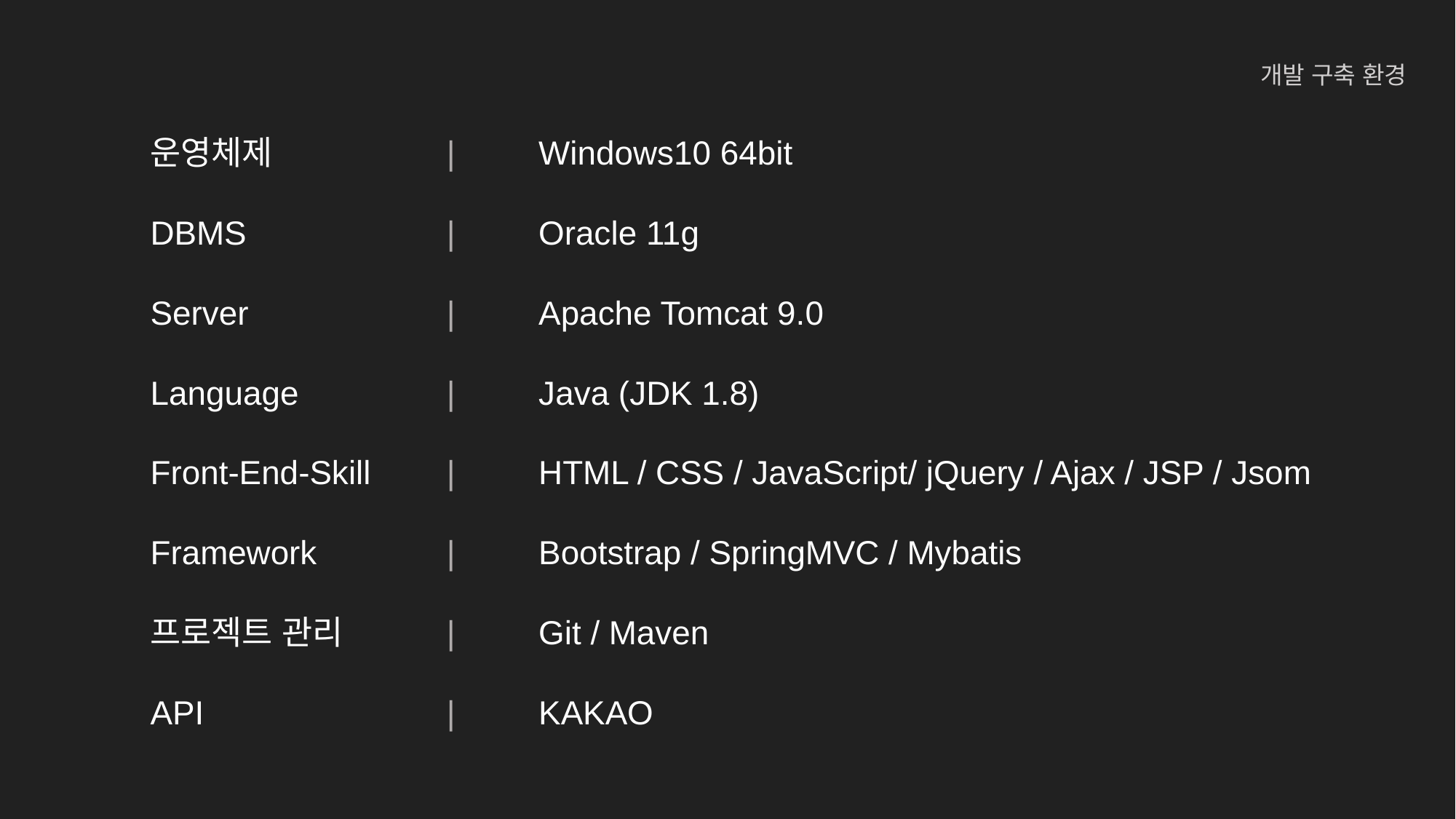

개발 구축 환경

운영체제

DBMS

Server

Language

Front-End-Skill

Framework

프로젝트 관리

API

|         Windows10 64bit

|         Oracle 11g

|         Apache Tomcat 9.0

|         Java (JDK 1.8)

|         HTML / CSS / JavaScript/ jQuery / Ajax / JSP / Jsom

|         Bootstrap / SpringMVC / Mybatis

|         Git / Maven

|         KAKAO